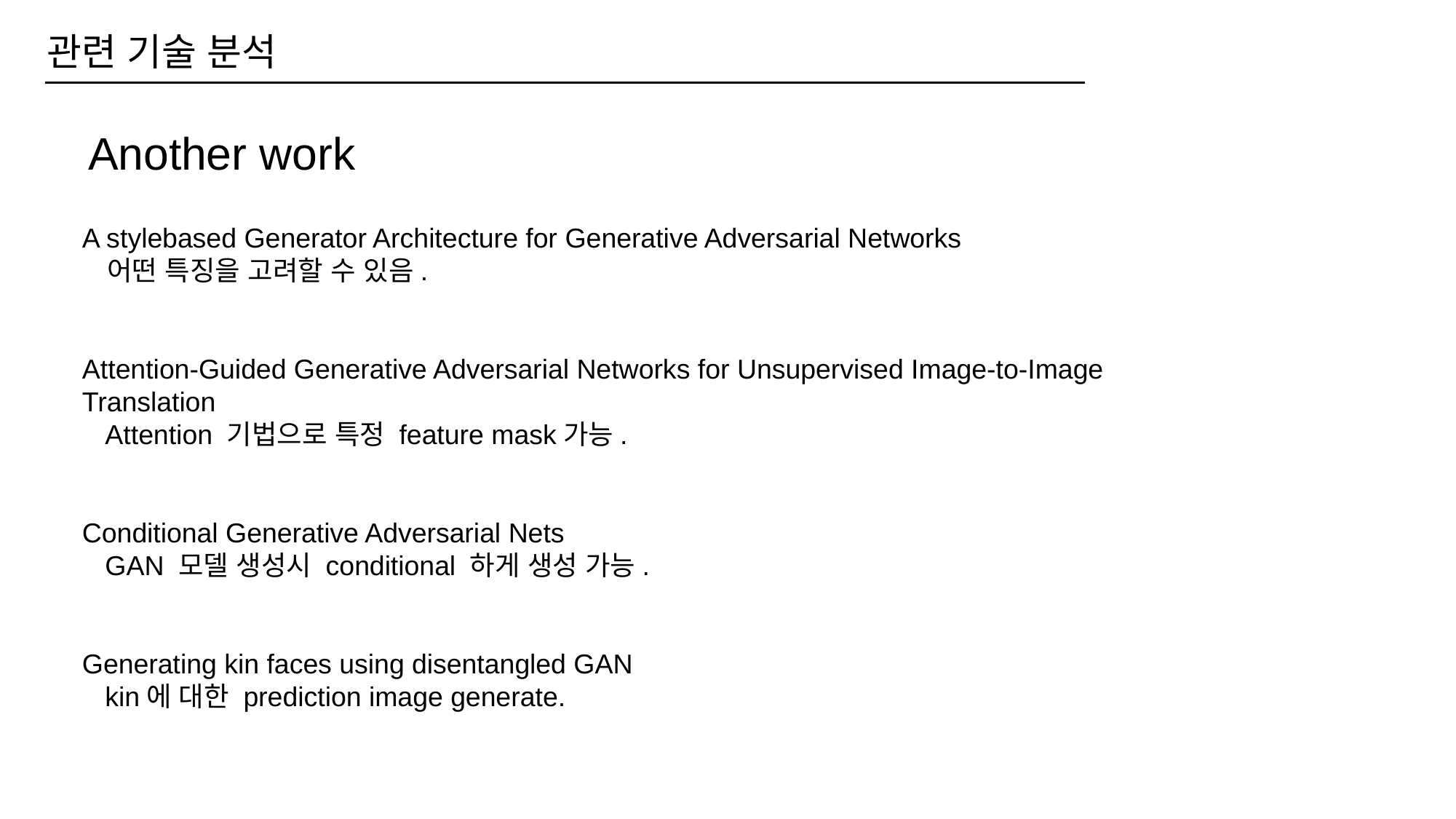

관련 기술 분석
# Another work
A stylebased Generator Architecture for Generative Adversarial Networks
   어떤 특징을 고려할 수 있음.

Attention-Guided Generative Adversarial Networks for Unsupervised Image-to-Image Translation
   Attention 기법으로 특정 feature mask가능.

Conditional Generative Adversarial Nets
   GAN 모델 생성시 conditional 하게 생성 가능.

Generating kin faces using disentangled GAN
   kin에 대한 prediction image generate.